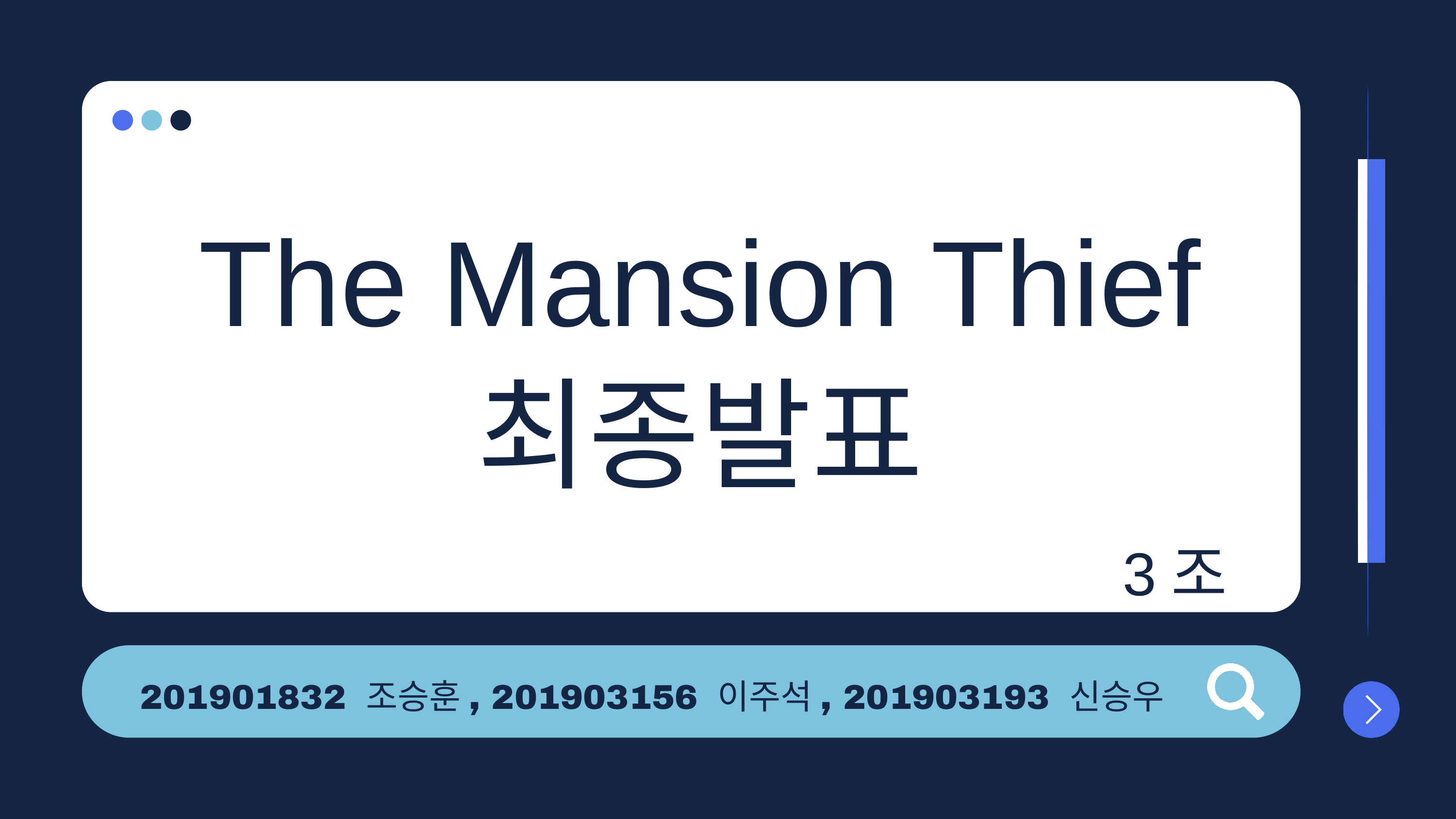

The Mansion Thief 최종발표

3조

201901832 조승훈, 201903156 이주석, 201903193 신승우